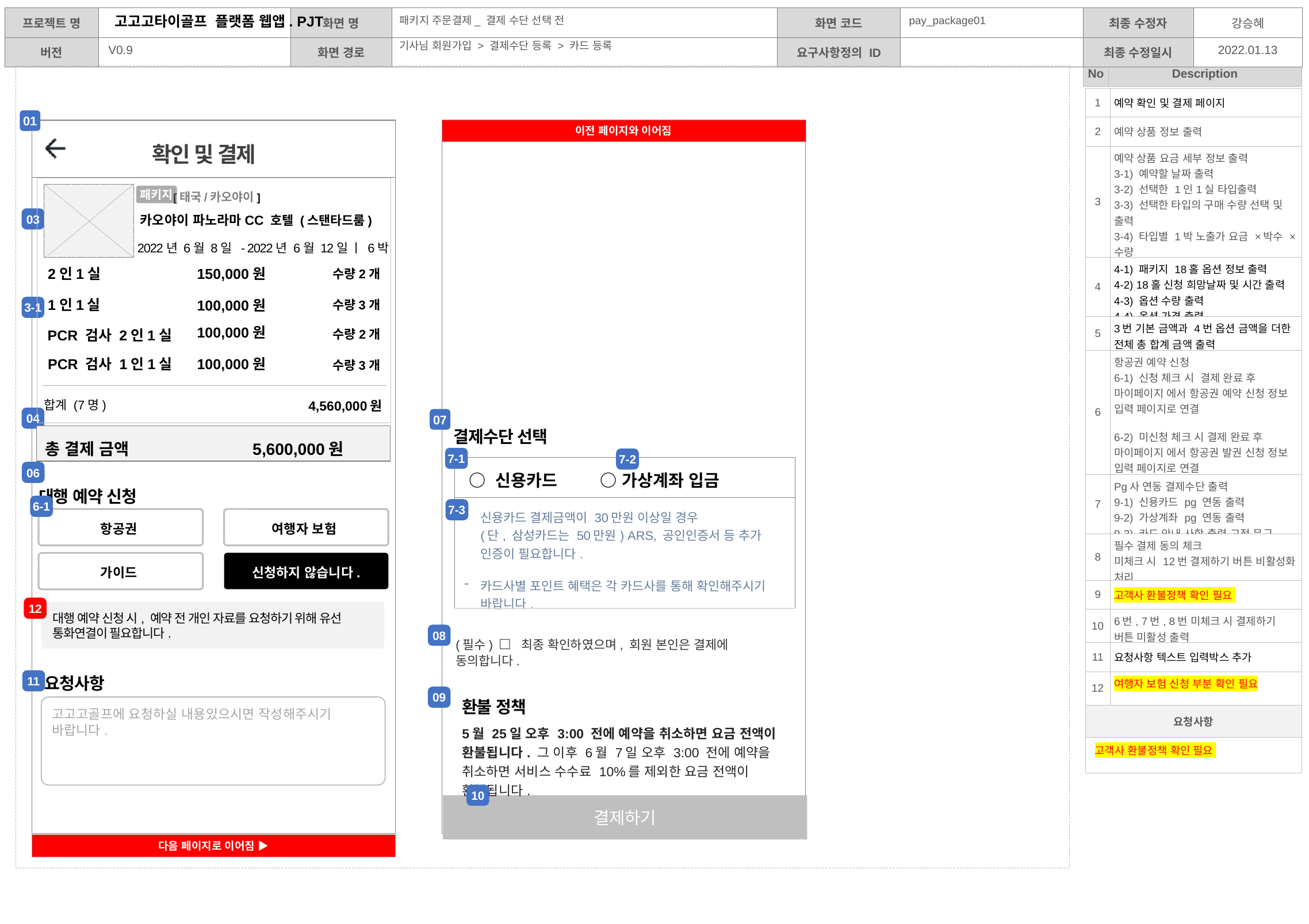

패키지 주문결제_ 결제 수단 선택 전
pay_package01
기사님 회원가입 > 결제수단 등록 > 카드 등록

요구사항
| 1 | 예약 확인 및 결제 페이지 |
| --- | --- |
| 2 | 예약 상품 정보 출력 |
| 3 | 예약 상품 요금 세부 정보 출력 3-1) 예약할 날짜 출력 3-2) 선택한 1인1실 타입출력 3-3) 선택한 타입의 구매 수량 선택 및 출력 3-4) 타입별 1박 노출가 요금 ×박수 × 수량 3-5) 3-4번의 합계 출력 |
| 4 | 4-1) 패키지 18홀 옵션 정보 출력 4-2) 18홀 신청 희망날짜 및 시간 출력 4-3) 옵션 수량 출력 4-4) 옵션 가격 출력 |
| 5 | 3번 기본 금액과 4번 옵션 금액을 더한 전체 총 합계 금액 출력 |
| 6 | 항공권 예약 신청 6-1) 신청 체크 시 결제 완료 후 마이페이지 에서 항공권 예약 신청 정보 입력 페이지로 연결 6-2) 미신청 체크 시 결제 완료 후 마이페이지 에서 항공권 발권 신청 정보 입력 페이지로 연결 |
| 7 | Pg사 연동 결제수단 출력 9-1) 신용카드 pg 연동 출력 9-2) 가상계좌 pg 연동 출력 9-3) 카드 안내 사항 출력 고정 문구 |
| 8 | 필수 결제 동의 체크 미체크 시 12번 결제하기 버튼 비활성화 처리 |
| 9 | 고객사 환불정책 확인 필요 |
| 10 | 6번, 7번, 8번 미체크 시 결제하기 버튼 미활성 출력 |
| 11 | 요청사항 텍스트 입력박스 추가 |
| 12 | 여행자 보험 신청 부분 확인 필요 |
| 요청사항 |  |
| 고객사 환불정책 확인 필요 |  |
01
확인 및 결제
예약자와 여행객의 정보입력
           [태국/카오야이]
카오야이 파노라마CC 호텔 (스탠타드룸)

패키지
03
2022년 6월 8일  - 2022년 6월 12일 ㅣ 6박
다삭제하시고 아래사항으로 해주세요

대행 예약 신청
항공권, 여행자 보험, 가이드
공항픽업, 공항센딩

위 사항을 체크 시 예약 전 개인 자료를 요청하기 위해 전화를 드릴 수 있습니다.
2인1실
150,000원

수량2개
1인1실
수량3개
100,000원
3-1

PCR 검사 2인1실

수량2개
100,000원
PCR 검사 1인1실
100,000원
수량3개
  4,560,000원

합계 (7명)
04
07
| 결제수단 선택 |  |
| --- | --- |
총 결제 금액                          5,600,000원
7-1
7-2
| ○ 신용카드 ○ 가상계좌 입금 |
| --- |
| 신용카드 결제금액이 30만원 이상일 경우 (단, 삼성카드는 50만원) ARS, 공인인증서 등 추가 인증이 필요합니다. 카드사별 포인트 혜택은 각 카드사를 통해 확인해주시기 바랍니다. |
06
| 대행 예약 신청 |  |
| --- | --- |
6-1
7-3
항공권
여행자 보험
항공권 신청은 받고, 사용자가 표기하는 것을 안하는 것입니다. 다른 카테고리 역시 마찬 가지입니다.
신청하지 않습니다.
가이드
12
대행 예약 신청 시, 예약 전 개인 자료를 요청하기 위해 유선 통화연결이 필요합니다.
08
(필수)  □  최종 확인하였으며, 회원 본인은 결제에 동의합니다.
| 요청사항 |  |
| --- | --- |
11
09
| 환불 정책 |  |
| --- | --- |
고고고골프에 요청하실 내용있으시면 작성해주시기 바랍니다.
| 5월 25일 오후 3:00 전에 예약을 취소하면 요금 전액이 환불됩니다. 그 이후 6월 7일 오후 3:00 전에 예약을 취소하면 서비스 수수료 10%를 제외한 요금 전액이 환불됩니다. |
| --- |
10
결제하기